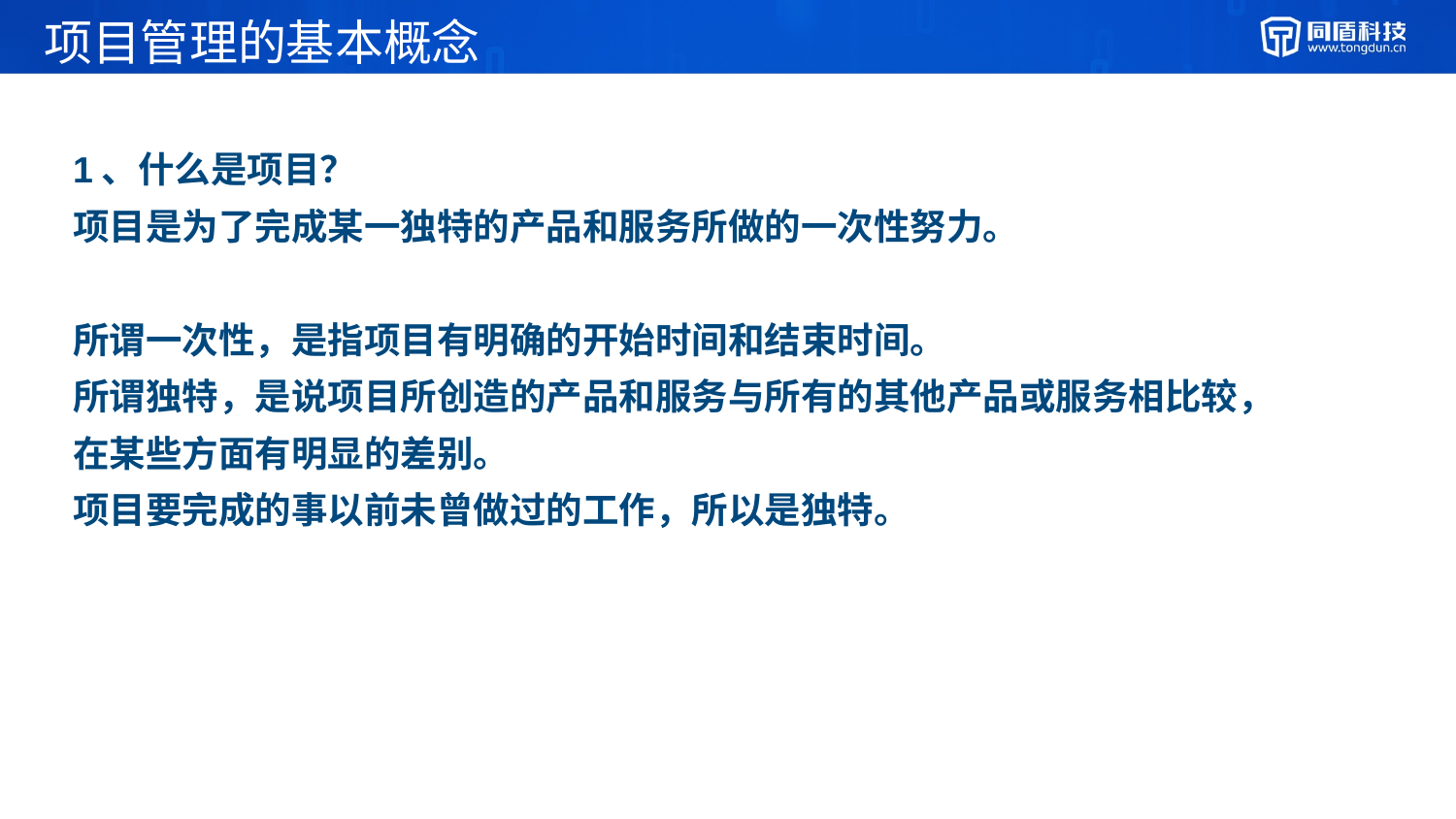

# 项目管理的基本概念
1、什么是项目？
项目是为了完成某一独特的产品和服务所做的一次性努力。

所谓一次性，是指项目有明确的开始时间和结束时间。
所谓独特，是说项目所创造的产品和服务与所有的其他产品或服务相比较，在某些方面有明显的差别。
项目要完成的事以前未曾做过的工作，所以是独特。